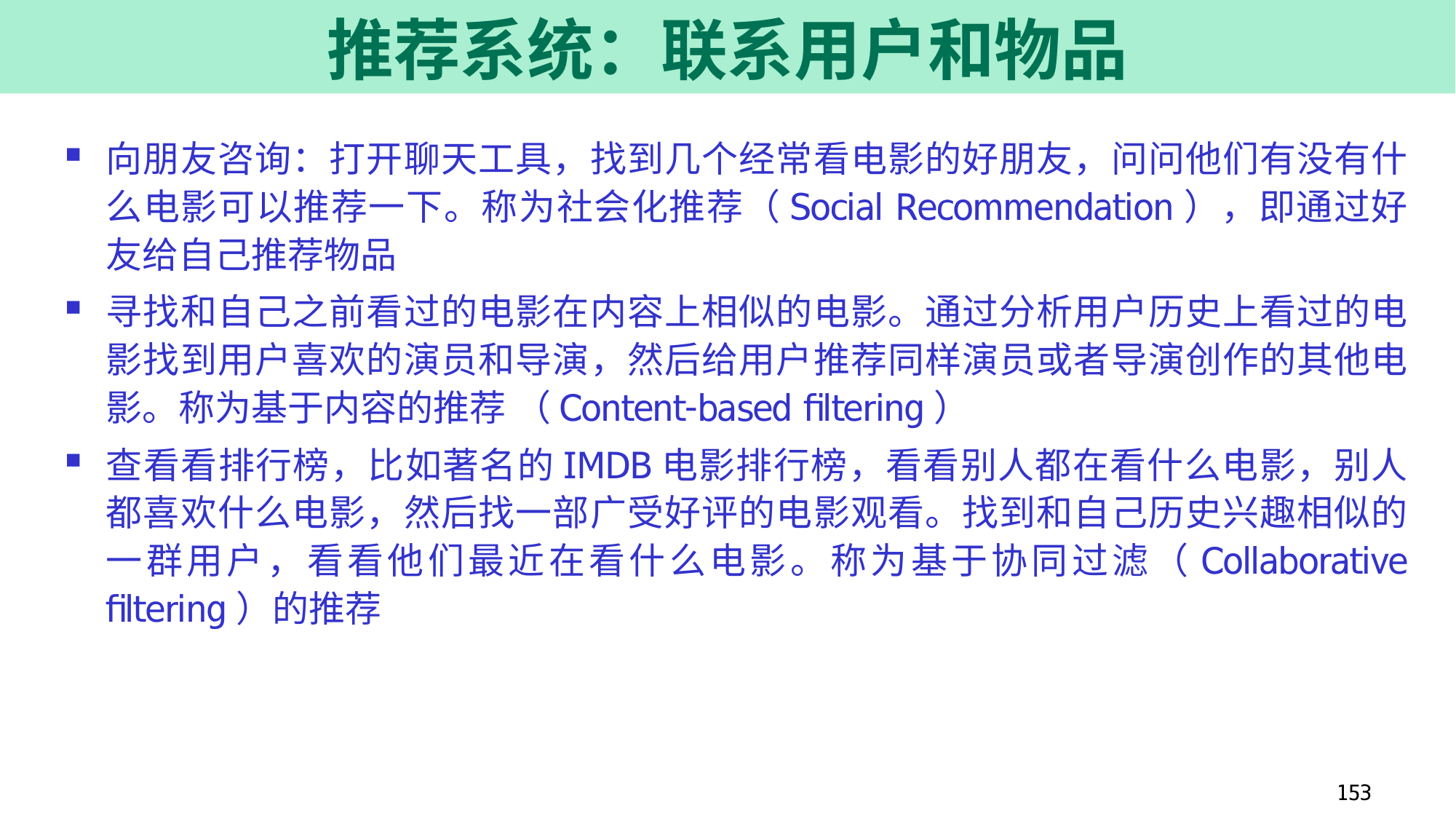

153
# 推荐系统：联系用户和物品
向朋友咨询：打开聊天工具，找到几个经常看电影的好朋友，问问他们有没有什么电影可以推荐一下。称为社会化推荐（Social Recommendation），即通过好友给自己推荐物品
寻找和自己之前看过的电影在内容上相似的电影。通过分析用户历史上看过的电影找到用户喜欢的演员和导演，然后给用户推荐同样演员或者导演创作的其他电影。称为基于内容的推荐 （Content-based filtering）
查看看排行榜，比如著名的IMDB电影排行榜，看看别人都在看什么电影，别人都喜欢什么电影，然后找一部广受好评的电影观看。找到和自己历史兴趣相似的一群用户，看看他们最近在看什么电影。称为基于协同过滤（Collaborative filtering）的推荐